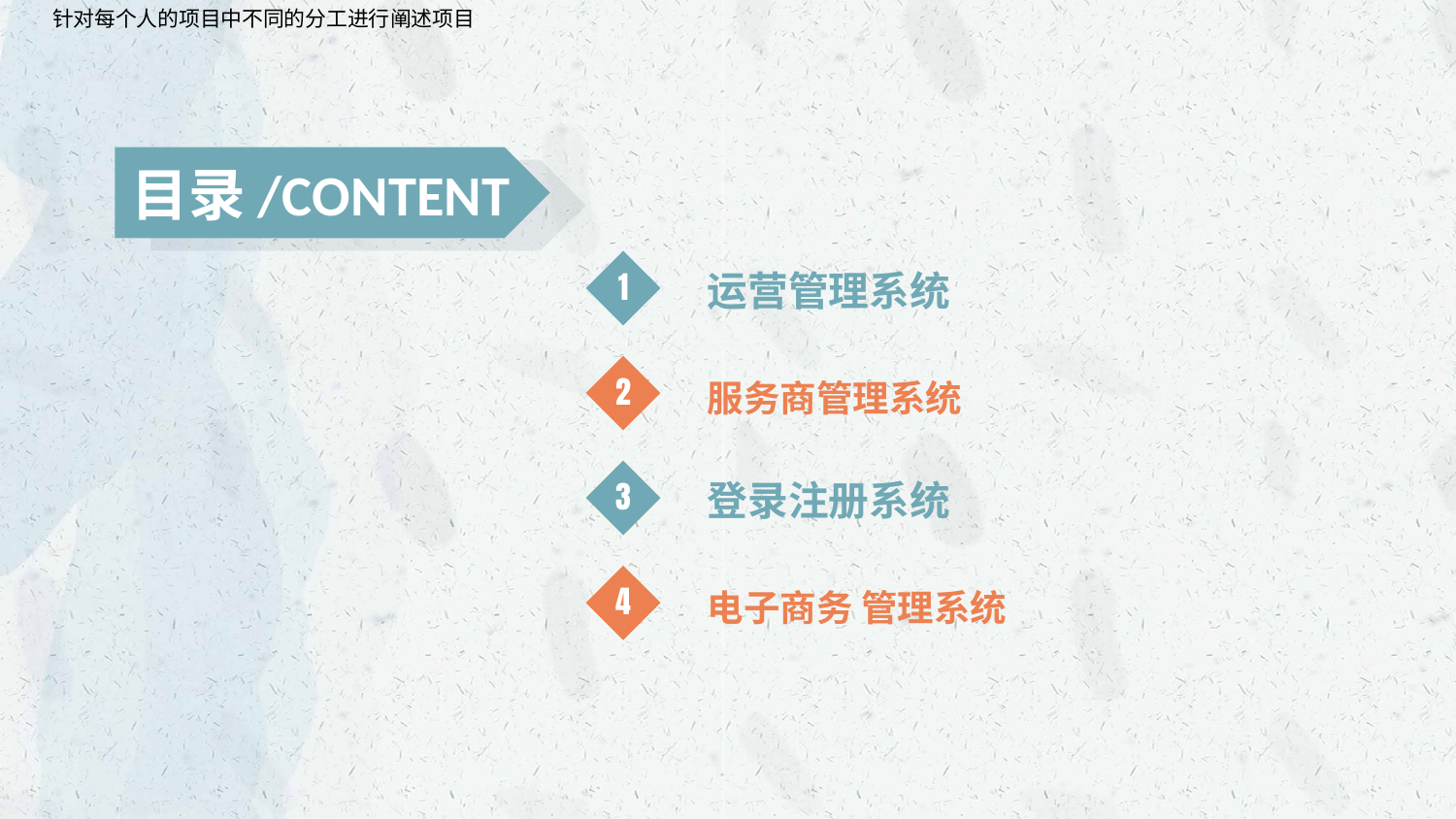

针对每个人的项目中不同的分工进行阐述项目
目录/CONTENT

1
运营管理系统
2
服务商管理系统
3
登录注册系统
4
电子商务 管理系统